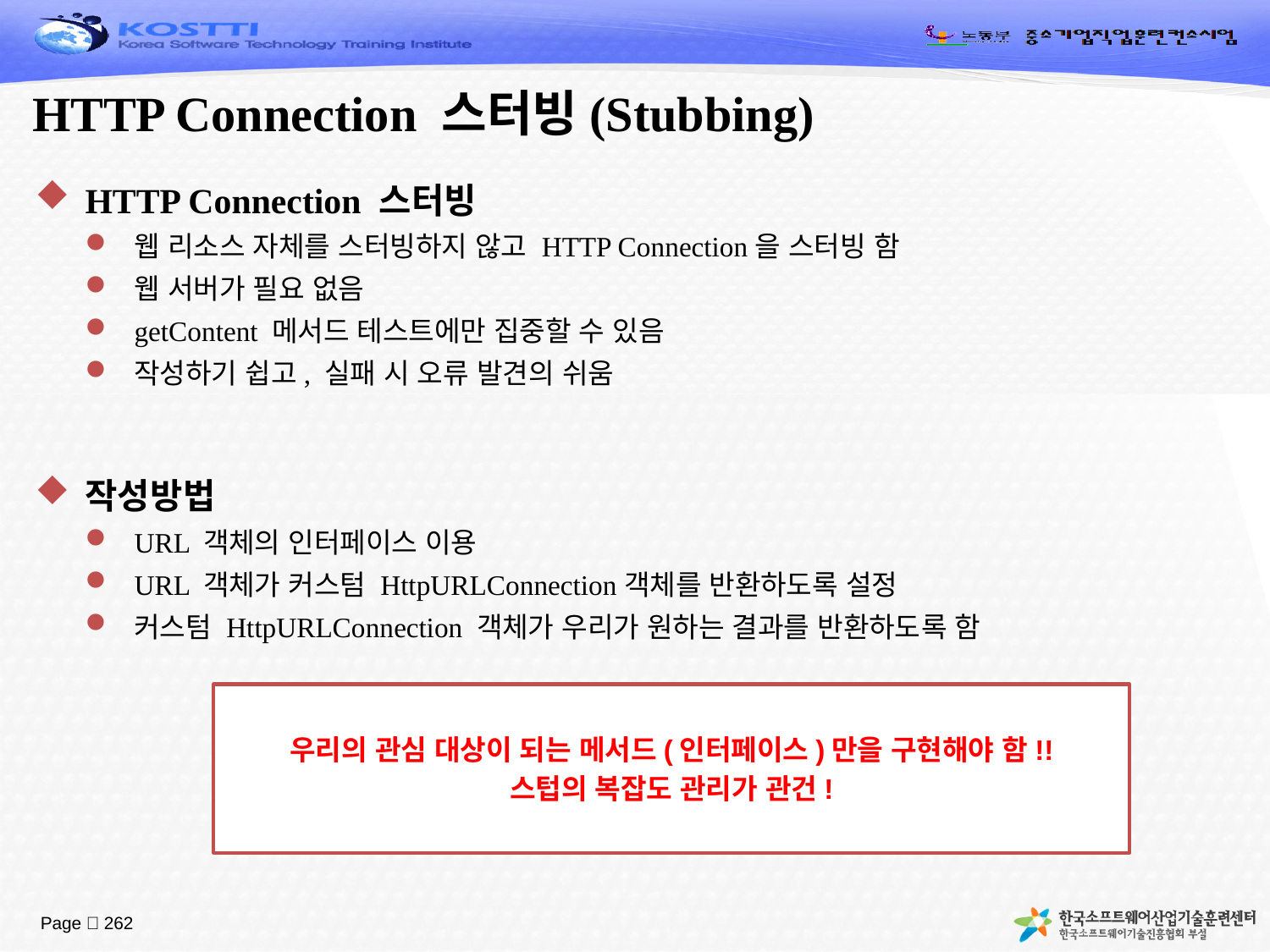

# HTTP Connection 스터빙(Stubbing)
HTTP Connection 스터빙
웹 리소스 자체를 스터빙하지 않고 HTTP Connection을 스터빙 함
웹 서버가 필요 없음
getContent 메서드 테스트에만 집중할 수 있음
작성하기 쉽고, 실패 시 오류 발견의 쉬움

작성방법
URL 객체의 인터페이스 이용
URL 객체가 커스텀 HttpURLConnection객체를 반환하도록 설정
커스텀 HttpURLConnection 객체가 우리가 원하는 결과를 반환하도록 함

우리의 관심 대상이 되는 메서드(인터페이스)만을 구현해야 함!!
스텁의 복잡도 관리가 관건!